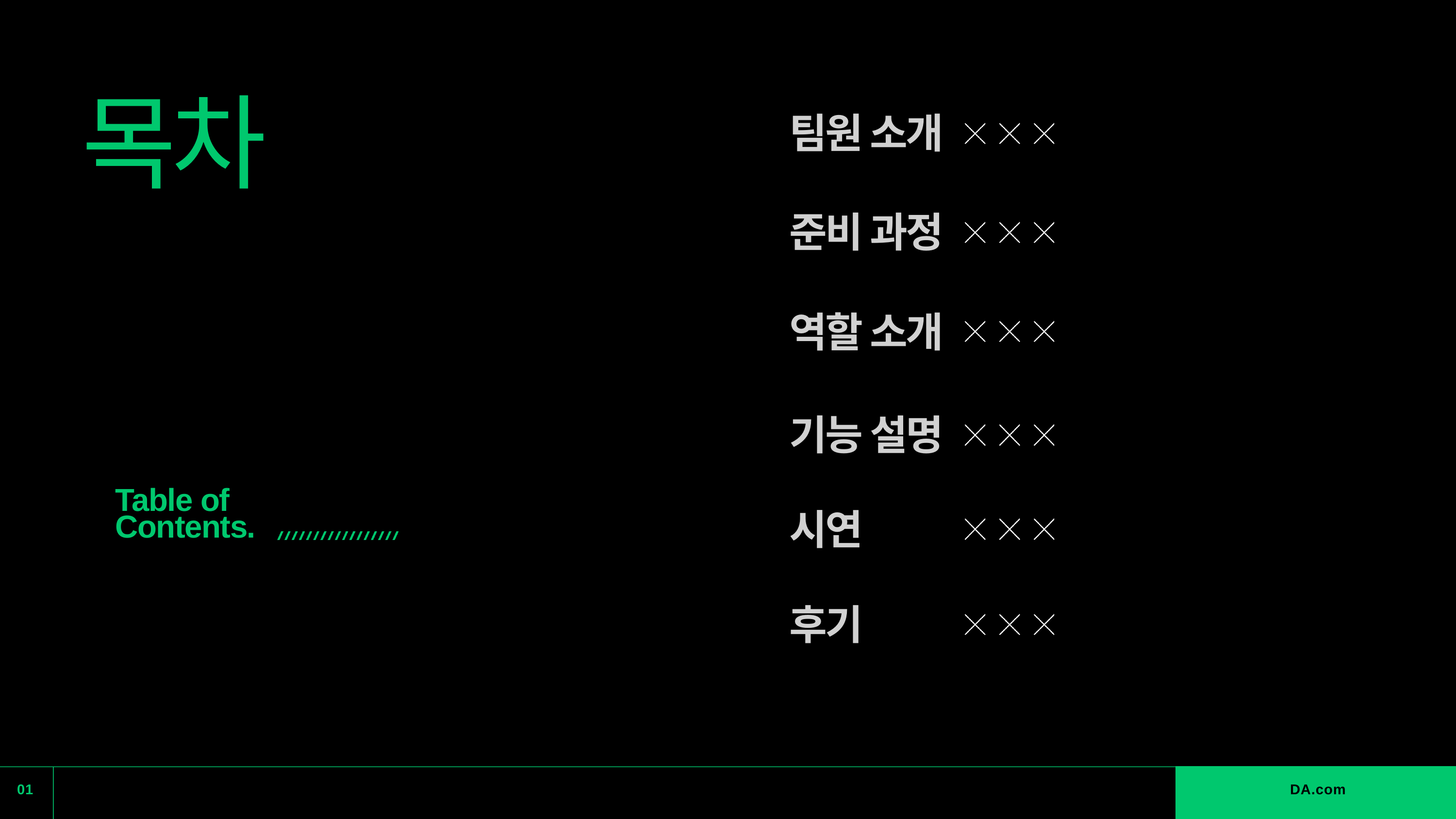

목차

팀원 소개

준비 과정

역할 소개

기능 설명

Table of Contents.
시연

후기

01
DA.com